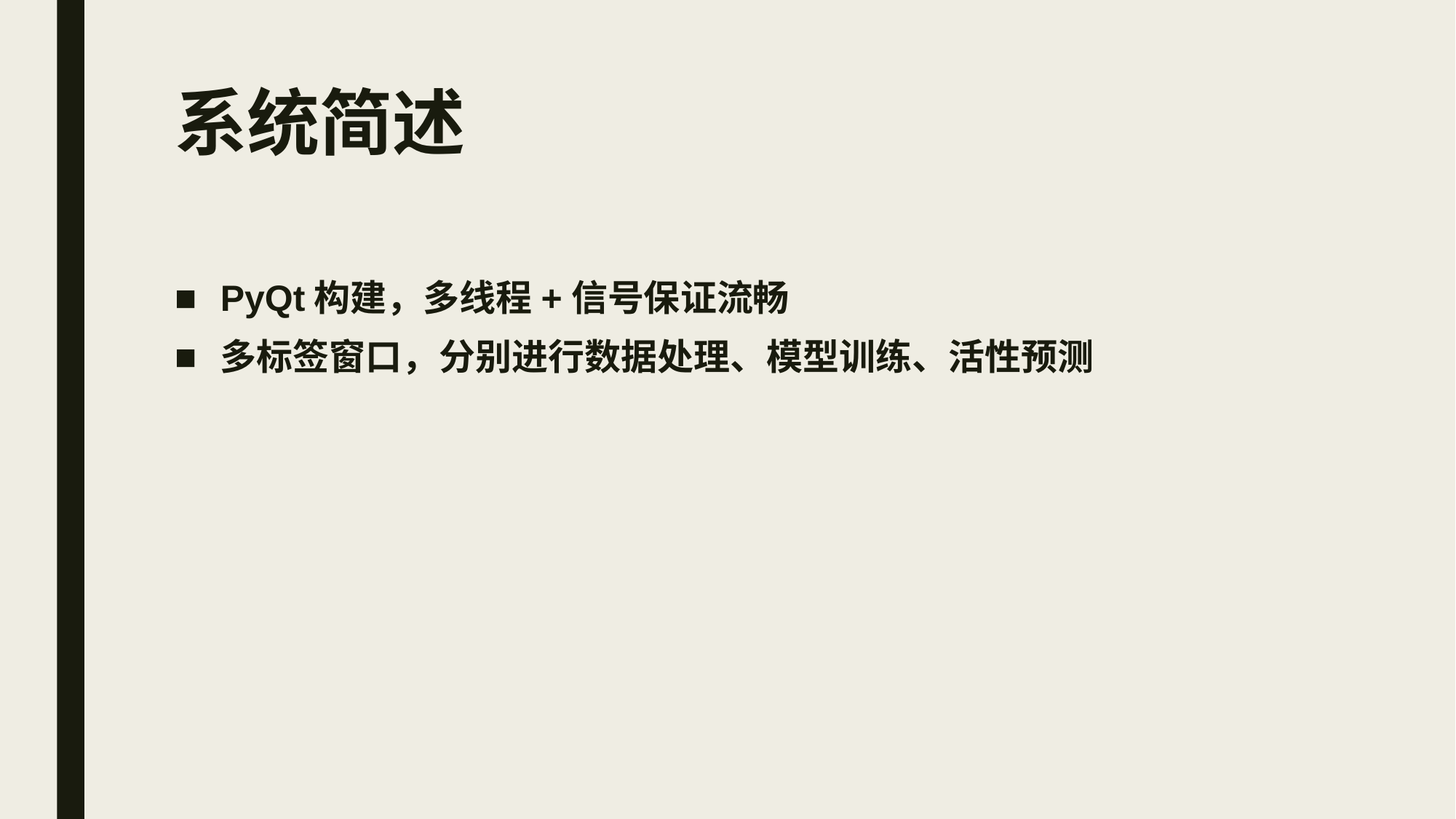

# 系统简述
PyQt构建，多线程+信号保证流畅
多标签窗口，分别进行数据处理、模型训练、活性预测